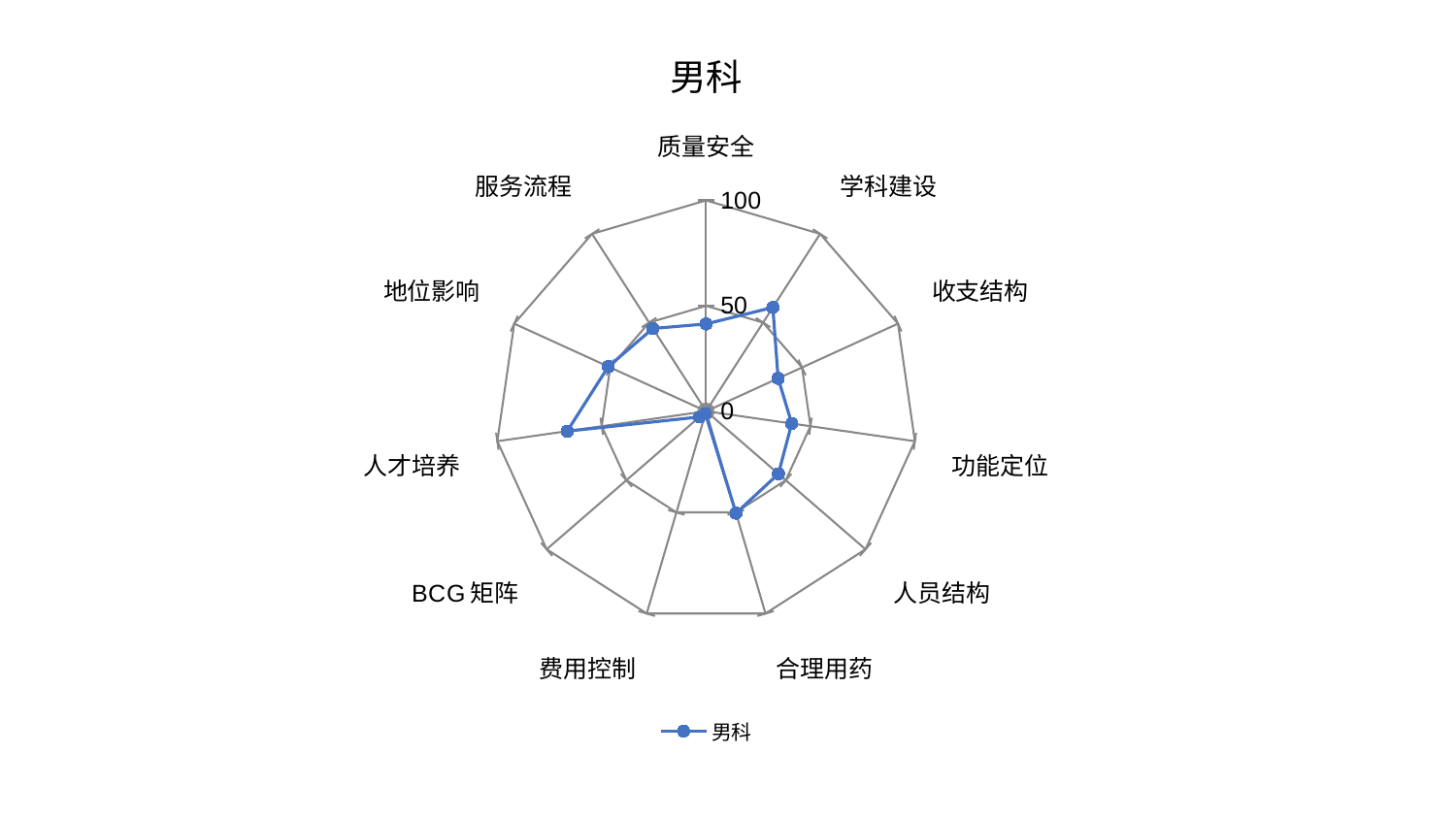

### Chart: 男科

| Category | 男科 |
|---|---|
| 质量安全 | 41.41038420541579 |
| 学科建设 | 58.53043192472274 |
| 收支结构 | 37.5667177205427 |
| 功能定位 | 41.04181331066851 |
| 人员结构 | 45.36089090977397 |
| 合理用药 | 50.39765338814177 |
| 费用控制 | 1.1969262752141183 |
| BCG矩阵 | 4.16134089576526 |
| 人才培养 | 66.52953345510112 |
| 地位影响 | 50.96662077857806 |
| 服务流程 | 46.65091545541996 |
140